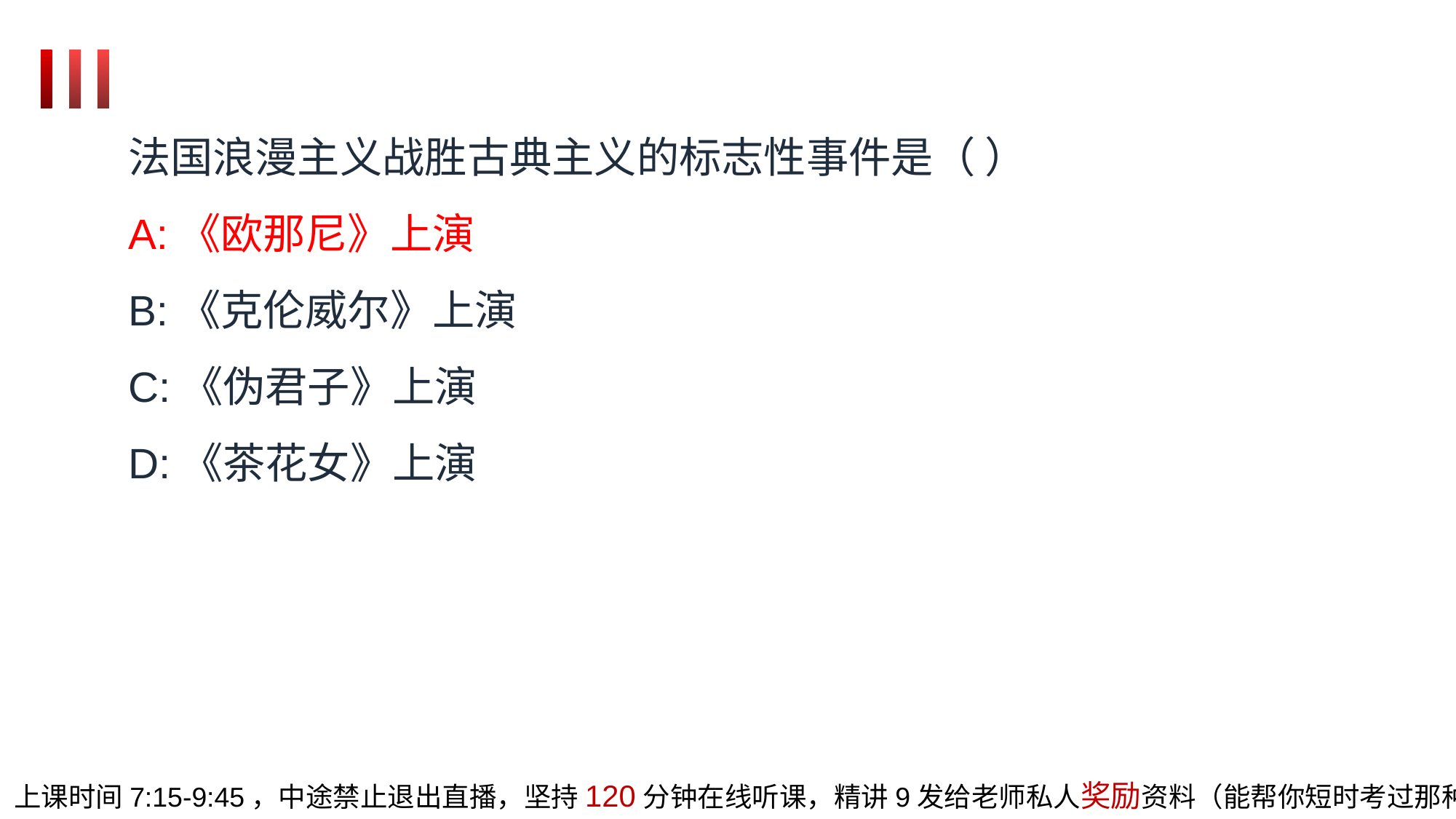

法国浪漫主义战胜古典主义的标志性事件是（ ）
A:《欧那尼》上演
B:《克伦威尔》上演
C:《伪君子》上演
D:《茶花女》上演